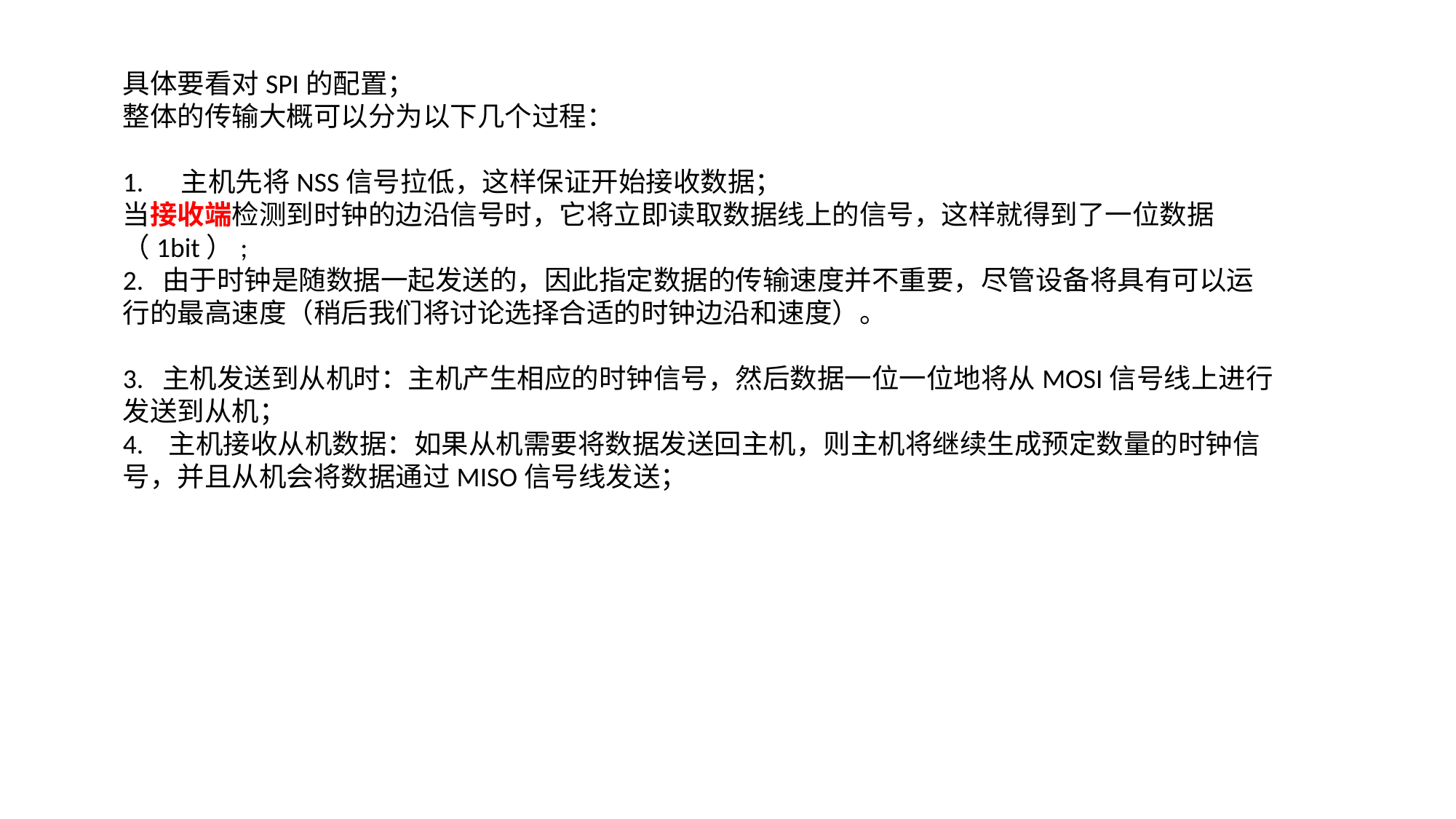

具体要看对SPI的配置；
整体的传输大概可以分为以下几个过程：

1.     主机先将NSS信号拉低，这样保证开始接收数据；
当接收端检测到时钟的边沿信号时，它将立即读取数据线上的信号，这样就得到了一位数据（1bit）;
2.  由于时钟是随数据一起发送的，因此指定数据的传输速度并不重要，尽管设备将具有可以运行的最高速度（稍后我们将讨论选择合适的时钟边沿和速度）。

3.  主机发送到从机时：主机产生相应的时钟信号，然后数据一位一位地将从MOSI信号线上进行发送到从机；
4.   主机接收从机数据：如果从机需要将数据发送回主机，则主机将继续生成预定数量的时钟信号，并且从机会将数据通过MISO信号线发送；